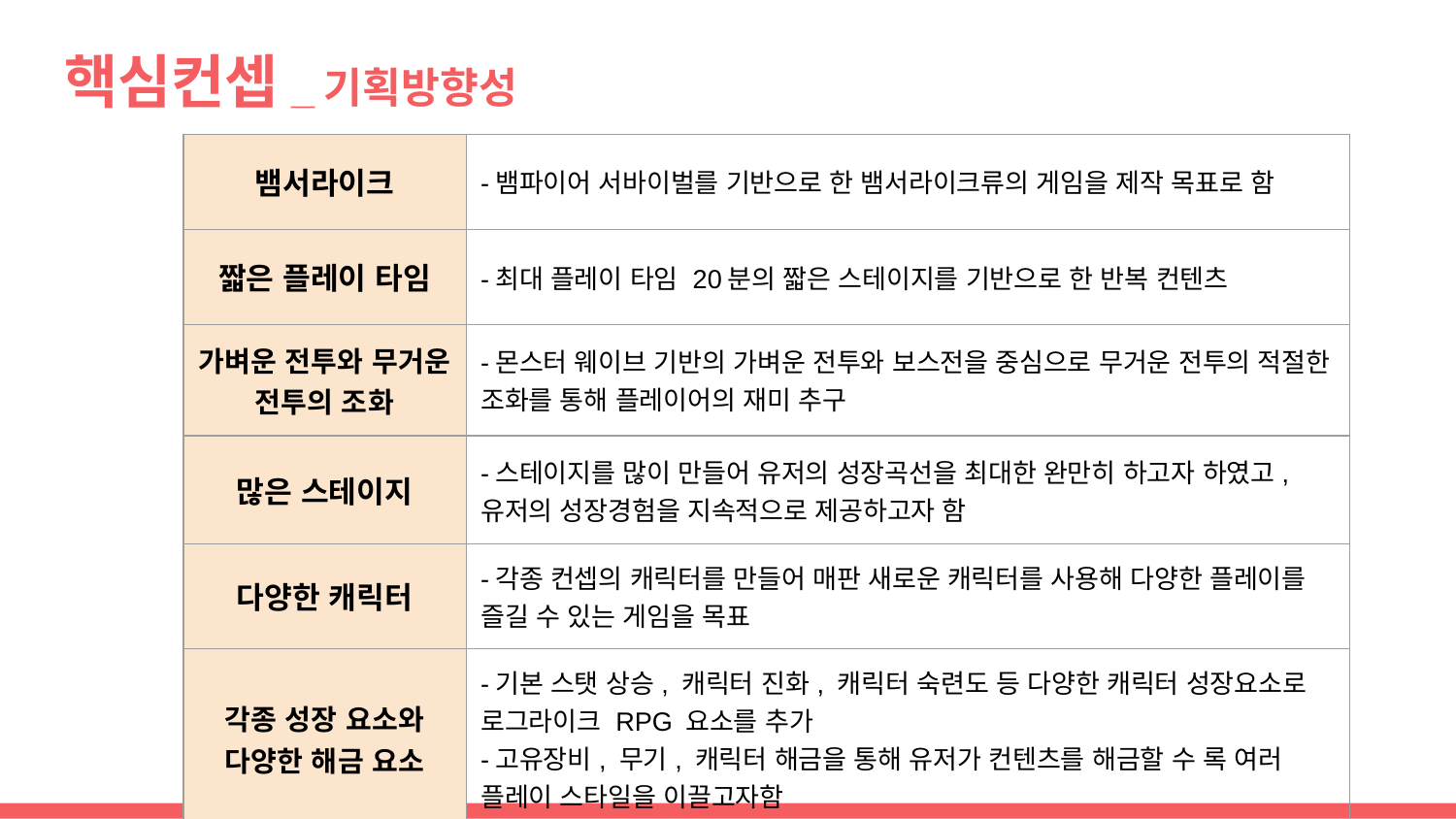

# 핵심컨셉_기획방향성
| 뱀서라이크 | -뱀파이어 서바이벌를 기반으로 한 뱀서라이크류의 게임을 제작 목표로 함 |
| --- | --- |
| 짧은 플레이 타임 | -최대 플레이 타임 20분의 짧은 스테이지를 기반으로 한 반복 컨텐츠 |
| 가벼운 전투와 무거운 전투의 조화 | -몬스터 웨이브 기반의 가벼운 전투와 보스전을 중심으로 무거운 전투의 적절한 조화를 통해 플레이어의 재미 추구 |
| 많은 스테이지 | -스테이지를 많이 만들어 유저의 성장곡선을 최대한 완만히 하고자 하였고, 유저의 성장경험을 지속적으로 제공하고자 함 |
| 다양한 캐릭터 | -각종 컨셉의 캐릭터를 만들어 매판 새로운 캐릭터를 사용해 다양한 플레이를 즐길 수 있는 게임을 목표 |
| 각종 성장 요소와 다양한 해금 요소 | -기본 스탯 상승, 캐릭터 진화, 캐릭터 숙련도 등 다양한 캐릭터 성장요소로 로그라이크 RPG 요소를 추가 -고유장비, 무기, 캐릭터 해금을 통해 유저가 컨텐츠를 해금할 수 록 여러 플레이 스타일을 이끌고자함 |